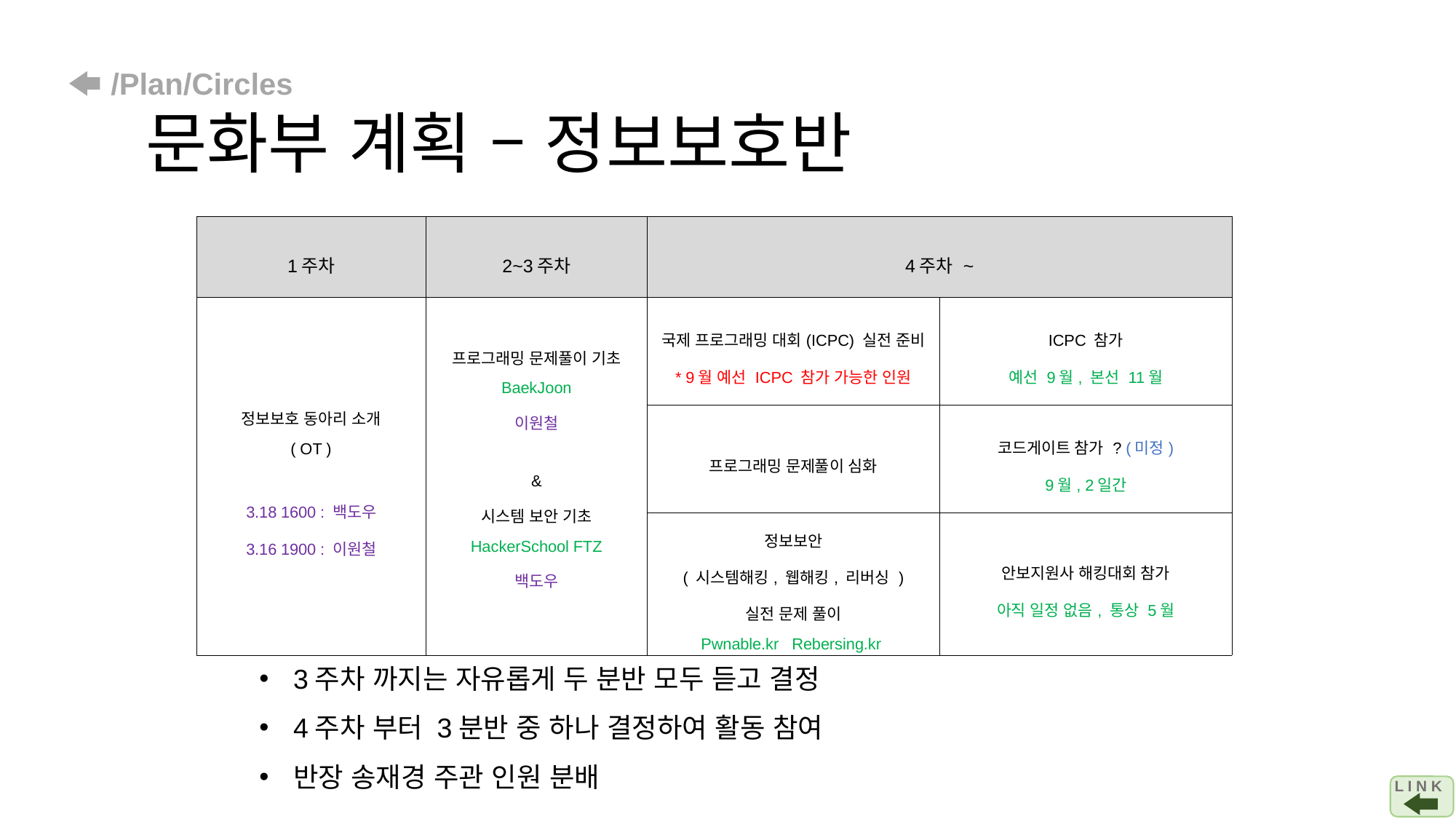

# /Plan/Circles 문화부 계획 – 정보보호반

| 1주차 | 2~3주차 | 4주차 ~ |  |
| --- | --- | --- | --- |
| 정보보호 동아리 소개 ( OT ) 3.18 1600 : 백도우 3.16 1900 : 이원철 | 프로그래밍 문제풀이 기초 BaekJoon 이원철 & 시스템 보안 기초 HackerSchool FTZ 백도우 | 국제 프로그래밍 대회(ICPC) 실전 준비 \* 9월 예선 ICPC 참가 가능한 인원 | ICPC 참가 예선 9월, 본선 11월 |
|  |  | 프로그래밍 문제풀이 심화 | 코드게이트 참가 ? (미정) 9월, 2일간 |
|  |  | 정보보안 ( 시스템해킹, 웹해킹, 리버싱 ) 실전 문제 풀이 Pwnable.kr Rebersing.kr | 안보지원사 해킹대회 참가 아직 일정 없음, 통상 5월 |
3주차 까지는 자유롭게 두 분반 모두 듣고 결정
4주차 부터 3분반 중 하나 결정하여 활동 참여
반장 송재경 주관 인원 분배
L I N K